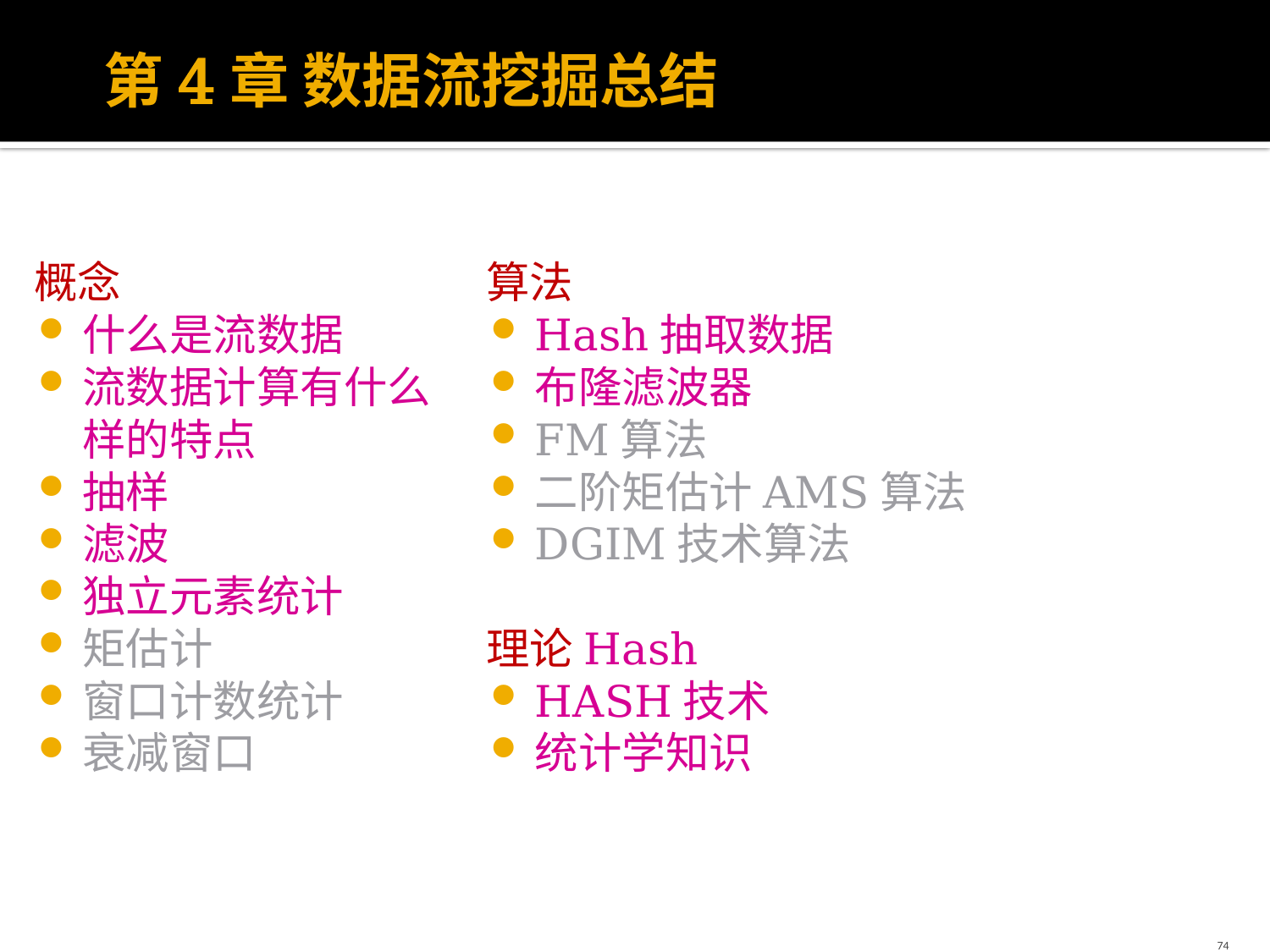

# 第4章 数据流挖掘总结

概念
什么是流数据
流数据计算有什么样的特点
抽样
滤波
独立元素统计
矩估计
窗口计数统计
衰减窗口

算法
Hash抽取数据
布隆滤波器
FM算法
二阶矩估计AMS算法
DGIM技术算法
理论Hash
HASH技术
统计学知识

74